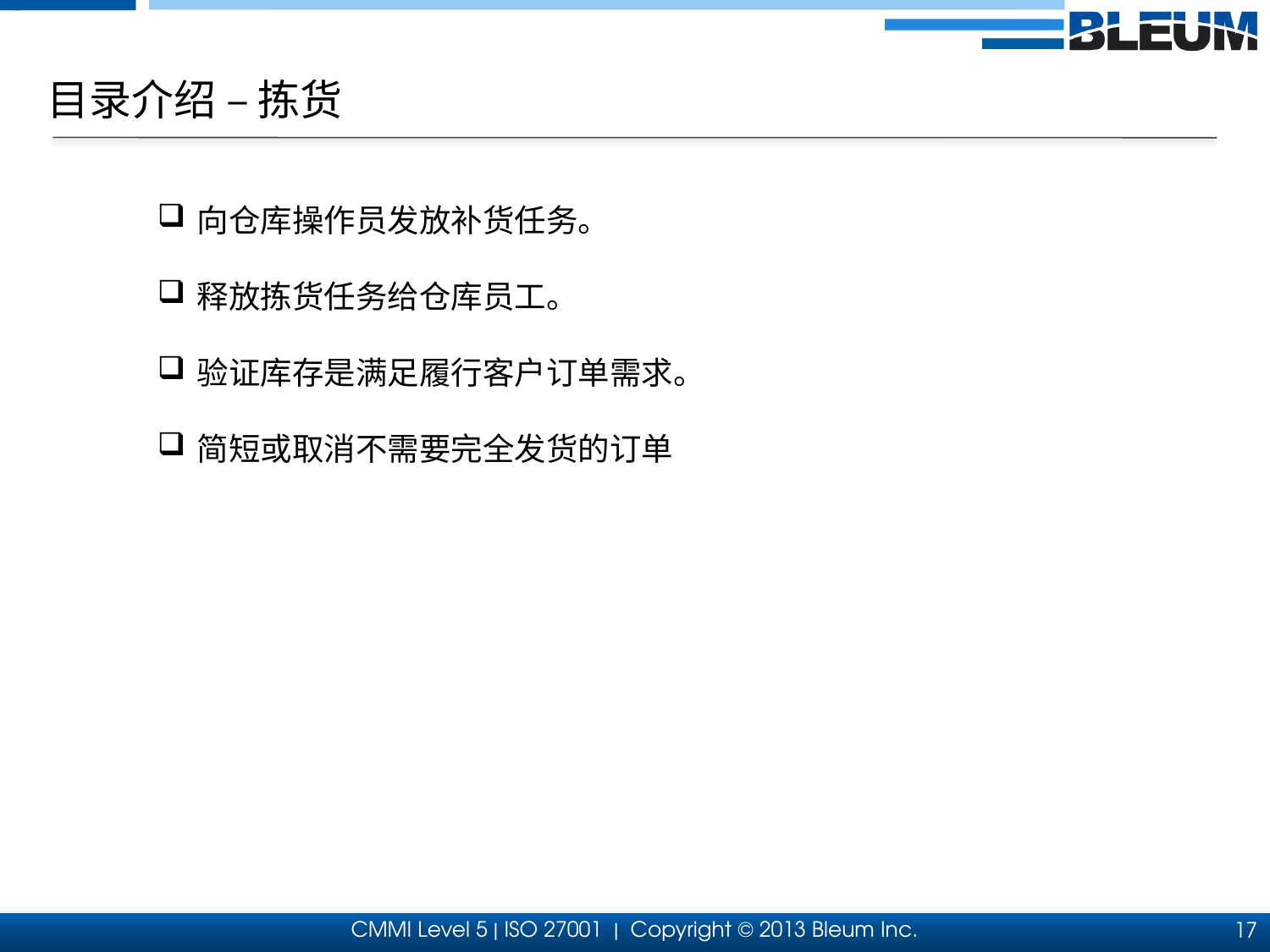

目录介绍 – 拣货

向仓库操作员发放补货任务。

释放拣货任务给仓库员工。

验证库存是满足履行客户订单需求。

简短或取消不需要完全发货的订单
17